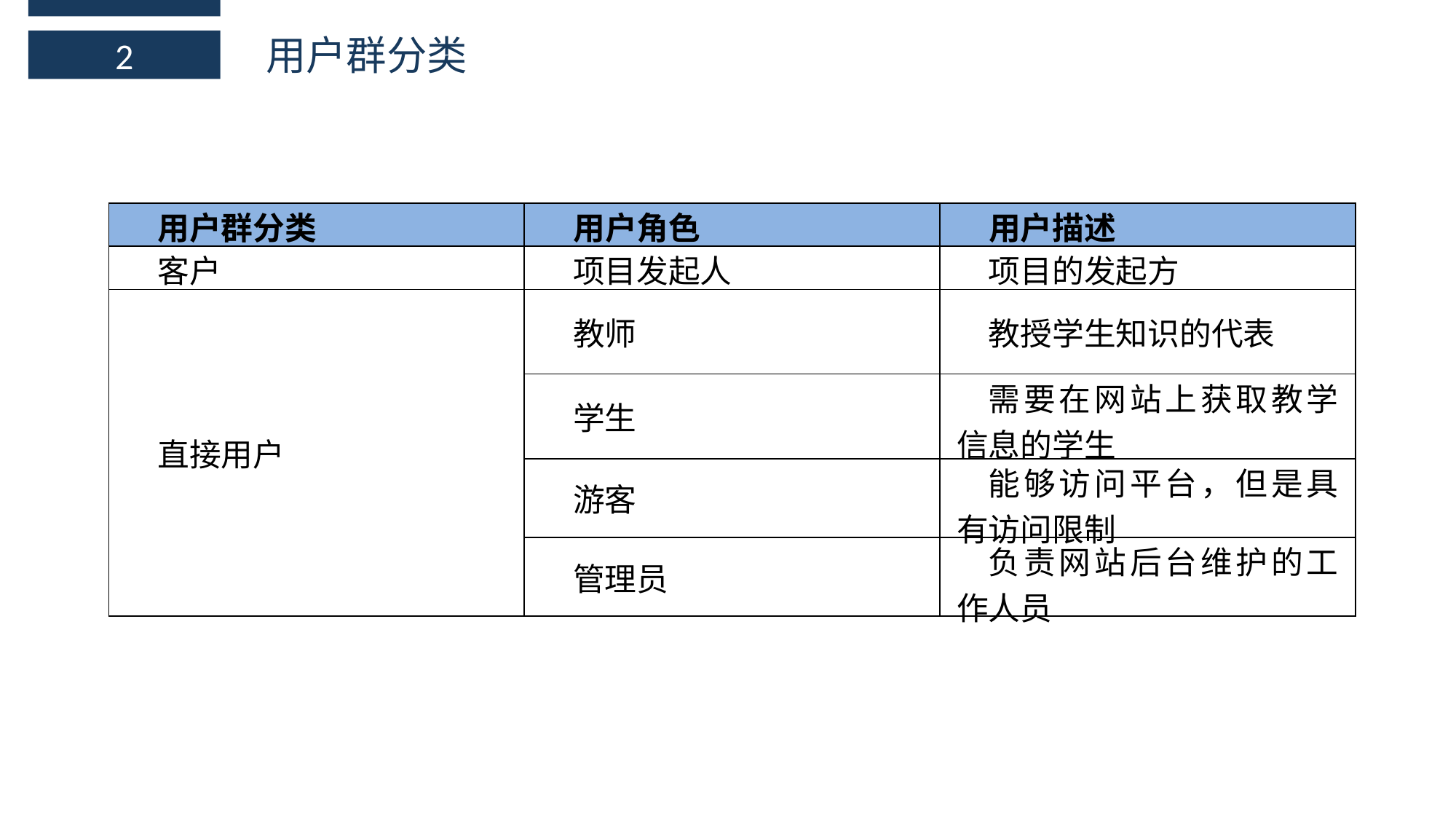

用户群分类
2
| 用户群分类 | 用户角色 | 用户描述 |
| --- | --- | --- |
| 客户 | 项目发起人 | 项目的发起方 |
| 直接用户 | 教师 | 教授学生知识的代表 |
|  | 学生 | 需要在网站上获取教学信息的学生 |
|  | 游客 | 能够访问平台，但是具有访问限制 |
|  | 管理员 | 负责网站后台维护的工作人员 |